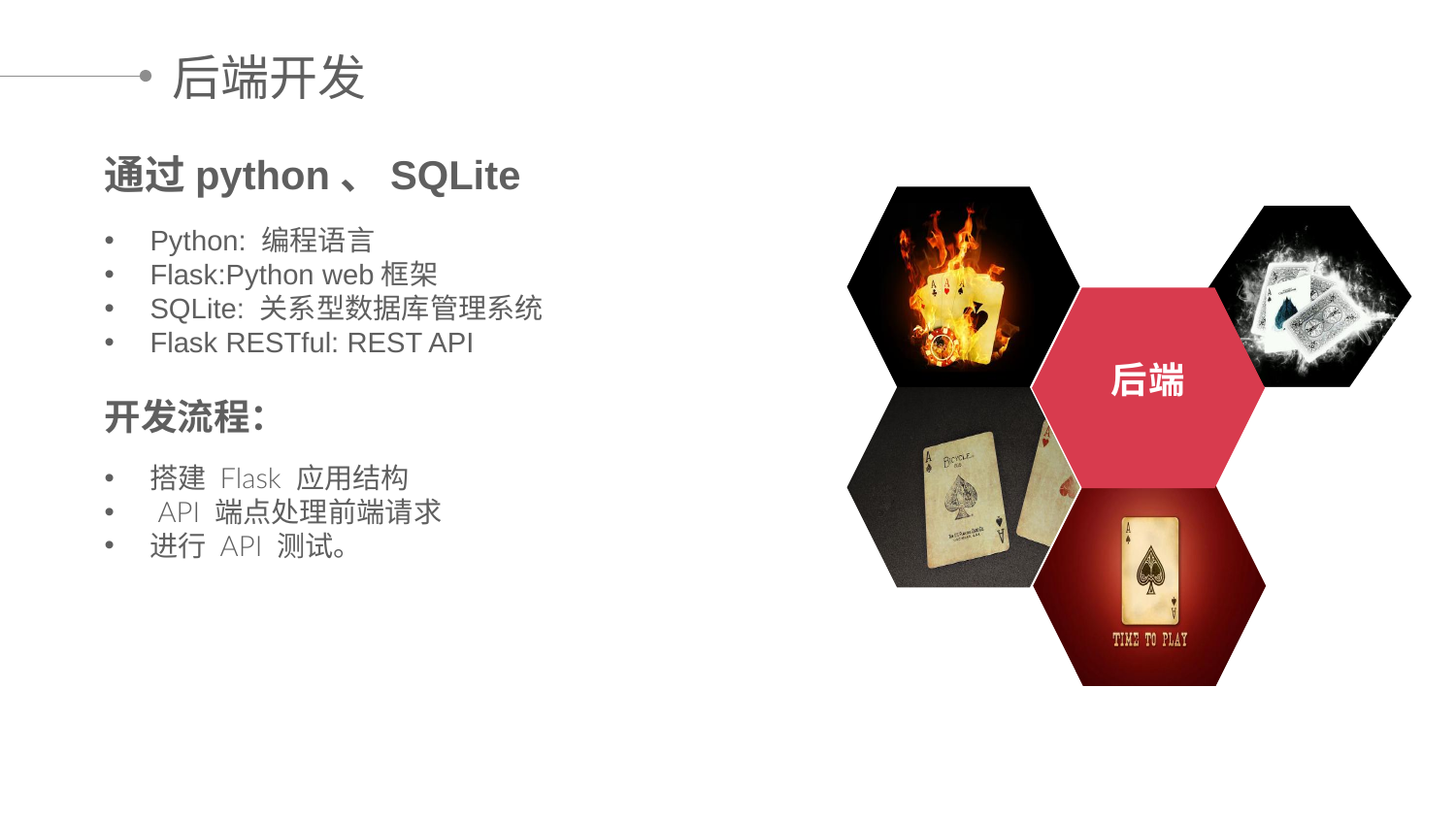

后端开发
通过python、SQLite

Python: 编程语言
Flask:Python web框架
SQLite: 关系型数据库管理系统
Flask RESTful: REST API

后端
开发流程：
搭建 Flask 应用结构
 API 端点处理前端请求
进行 API 测试。